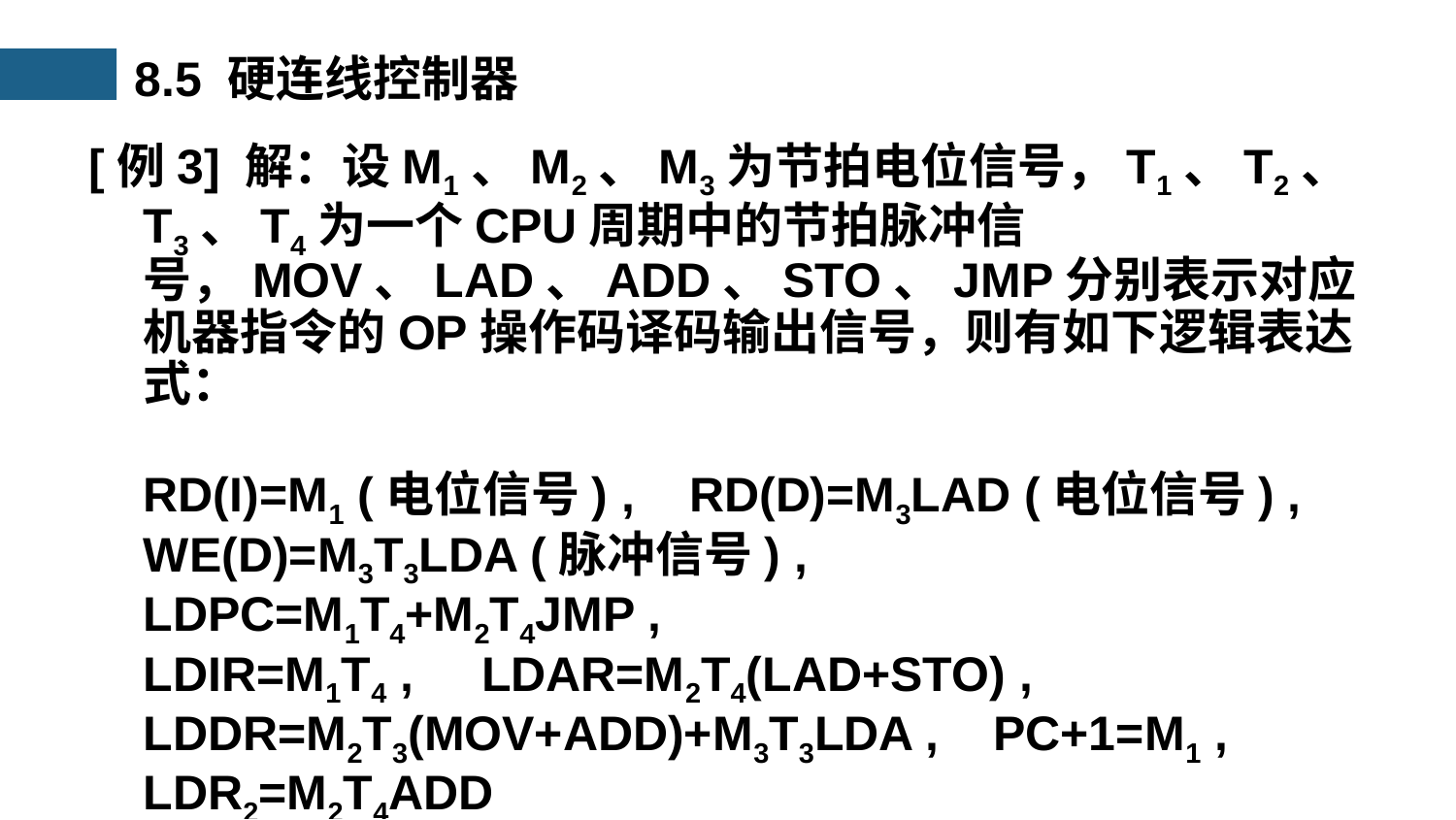

8.5 硬连线控制器
[例3] 解：设M1、M2、M3为节拍电位信号，T1、T2、T3、T4为一个CPU周期中的节拍脉冲信号，MOV、LAD、ADD、STO、JMP分别表示对应机器指令的OP操作码译码输出信号，则有如下逻辑表达式：
RD(I)=M1 (电位信号) ,    RD(D)=M3LAD (电位信号) ,
WE(D)=M3T3LDA (脉冲信号) ,    LDPC=M1T4+M2T4JMP ,
LDIR=M1T4 ,     LDAR=M2T4(LAD+STO) ,
LDDR=M2T3(MOV+ADD)+M3T3LDA ,    PC+1=M1 ,
LDR2=M2T4ADD